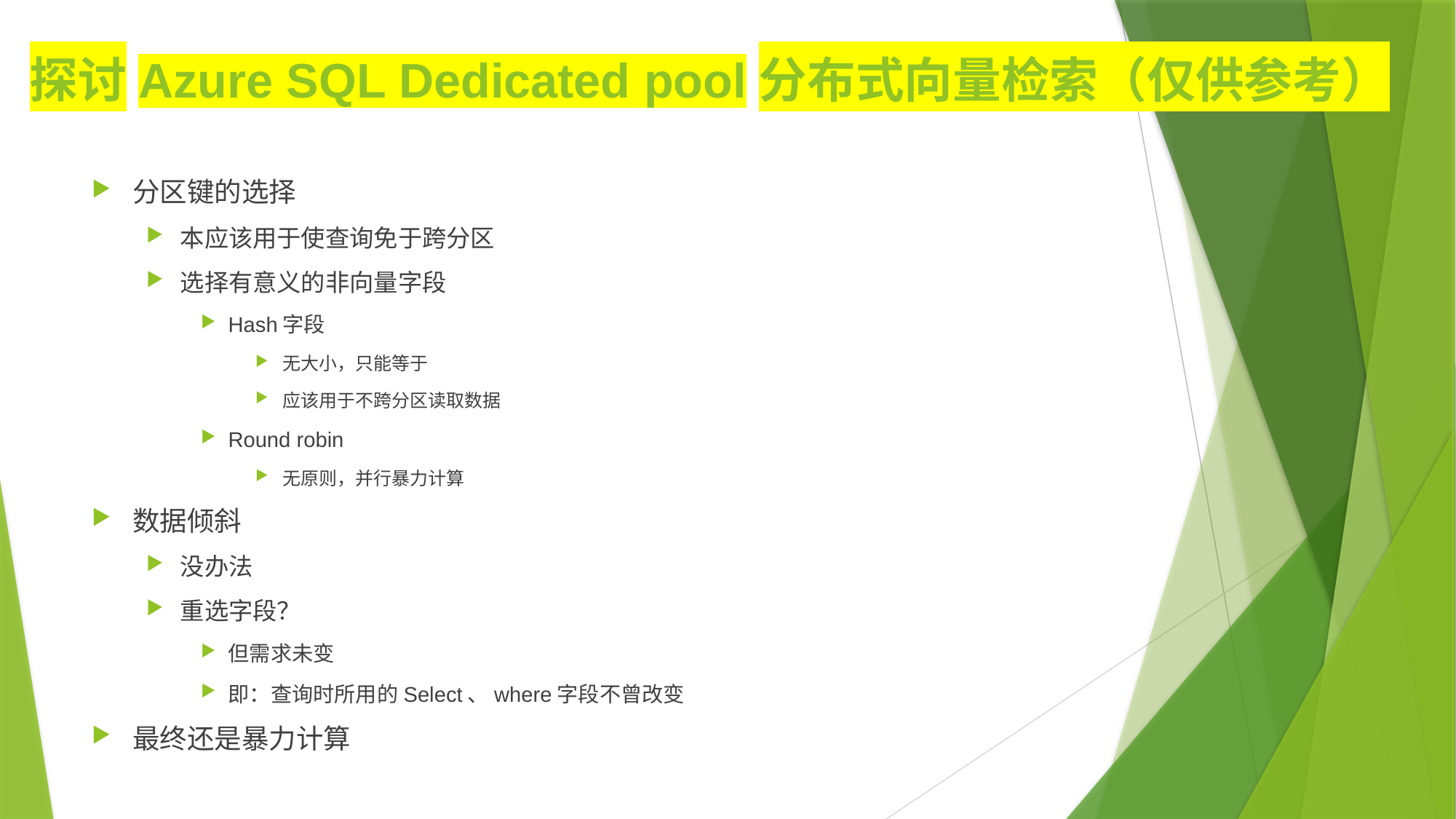

# 探讨Azure SQL Dedicated pool分布式向量检索（仅供参考）
分区键的选择
本应该用于使查询免于跨分区
选择有意义的非向量字段
Hash字段
无大小，只能等于
应该用于不跨分区读取数据
Round robin
无原则，并行暴力计算
数据倾斜
没办法
重选字段？
但需求未变
即：查询时所用的Select、where字段不曾改变
最终还是暴力计算